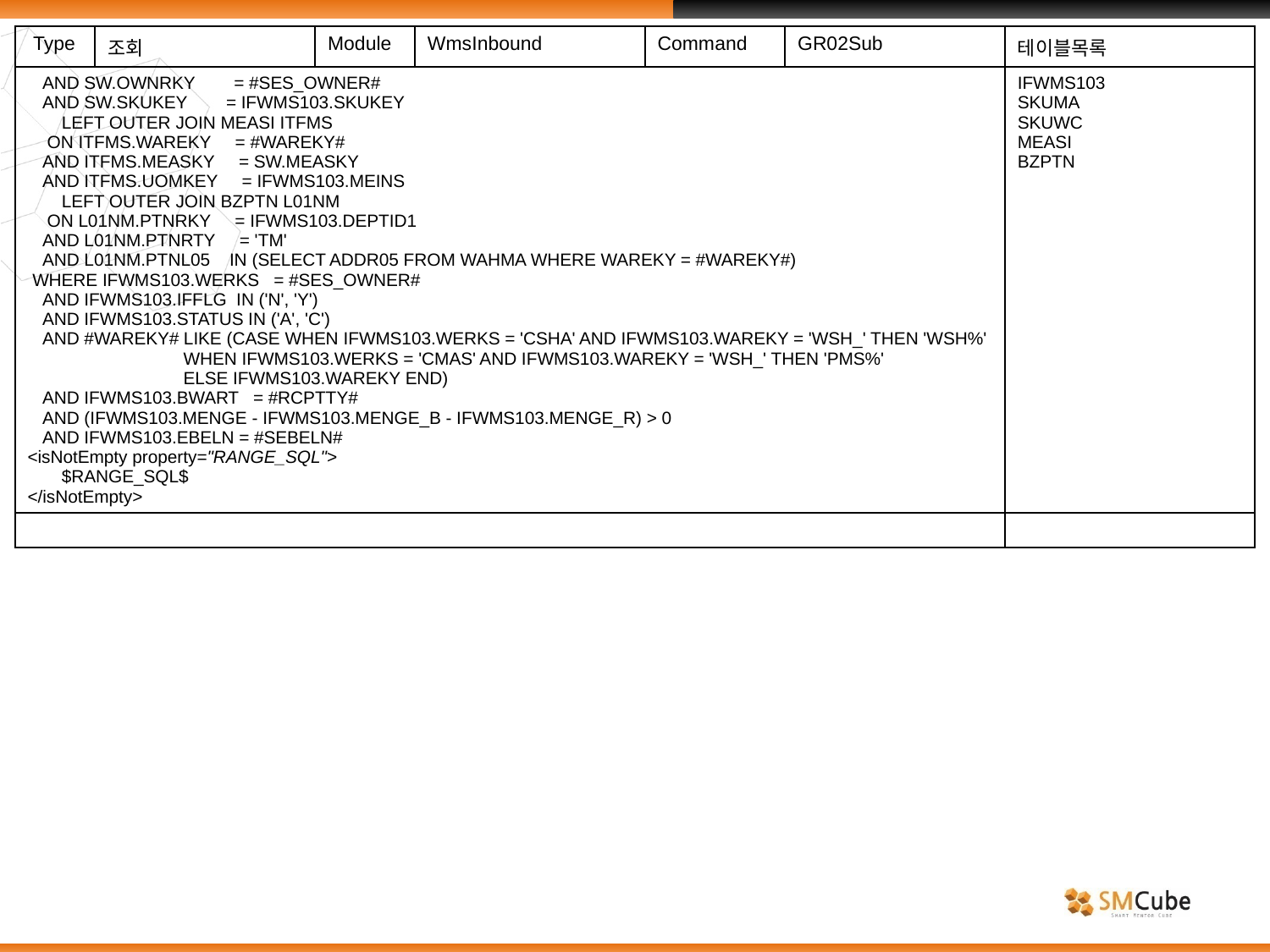

| Type | 조회 | Module | WmsInbound | Command | GR02Sub | 테이블목록 |
| --- | --- | --- | --- | --- | --- | --- |
| AND SW.OWNRKY = #SES\_OWNER# AND SW.SKUKEY = IFWMS103.SKUKEY LEFT OUTER JOIN MEASI ITFMS ON ITFMS.WAREKY = #WAREKY# AND ITFMS.MEASKY = SW.MEASKY AND ITFMS.UOMKEY = IFWMS103.MEINS LEFT OUTER JOIN BZPTN L01NM ON L01NM.PTNRKY = IFWMS103.DEPTID1 AND L01NM.PTNRTY = 'TM' AND L01NM.PTNL05 IN (SELECT ADDR05 FROM WAHMA WHERE WAREKY = #WAREKY#) WHERE IFWMS103.WERKS = #SES\_OWNER# AND IFWMS103.IFFLG IN ('N', 'Y') AND IFWMS103.STATUS IN ('A', 'C') AND #WAREKY# LIKE (CASE WHEN IFWMS103.WERKS = 'CSHA' AND IFWMS103.WAREKY = 'WSH\_' THEN 'WSH%' WHEN IFWMS103.WERKS = 'CMAS' AND IFWMS103.WAREKY = 'WSH\_' THEN 'PMS%' ELSE IFWMS103.WAREKY END) AND IFWMS103.BWART = #RCPTTY# AND (IFWMS103.MENGE - IFWMS103.MENGE\_B - IFWMS103.MENGE\_R) > 0 AND IFWMS103.EBELN = #SEBELN# <isNotEmpty property="RANGE\_SQL"> $RANGE\_SQL$ </isNotEmpty> |  |  |  |  |  | IFWMS103 SKUMA SKUWC MEASI BZPTN |
|  |  |  |  |  |  |  |